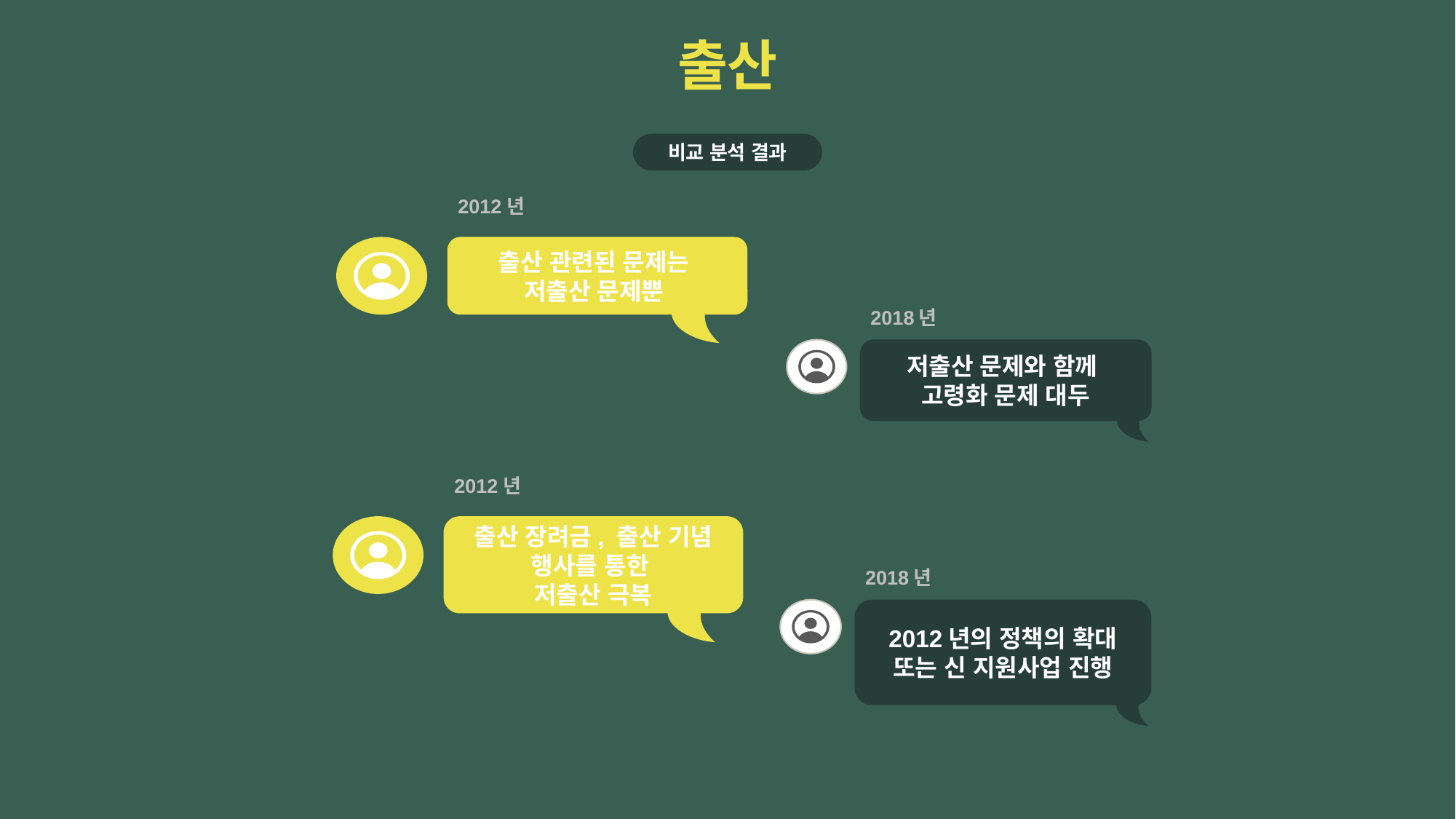

출산
비교 분석 결과
2012년

출산 관련된 문제는
저출산 문제뿐

2018년

저출산 문제와 함께
고령화 문제 대두

2012년

출산 장려금, 출산 기념 행사를 통한
저출산 극복

2018년

2012년의 정책의 확대 또는 신 지원사업 진행